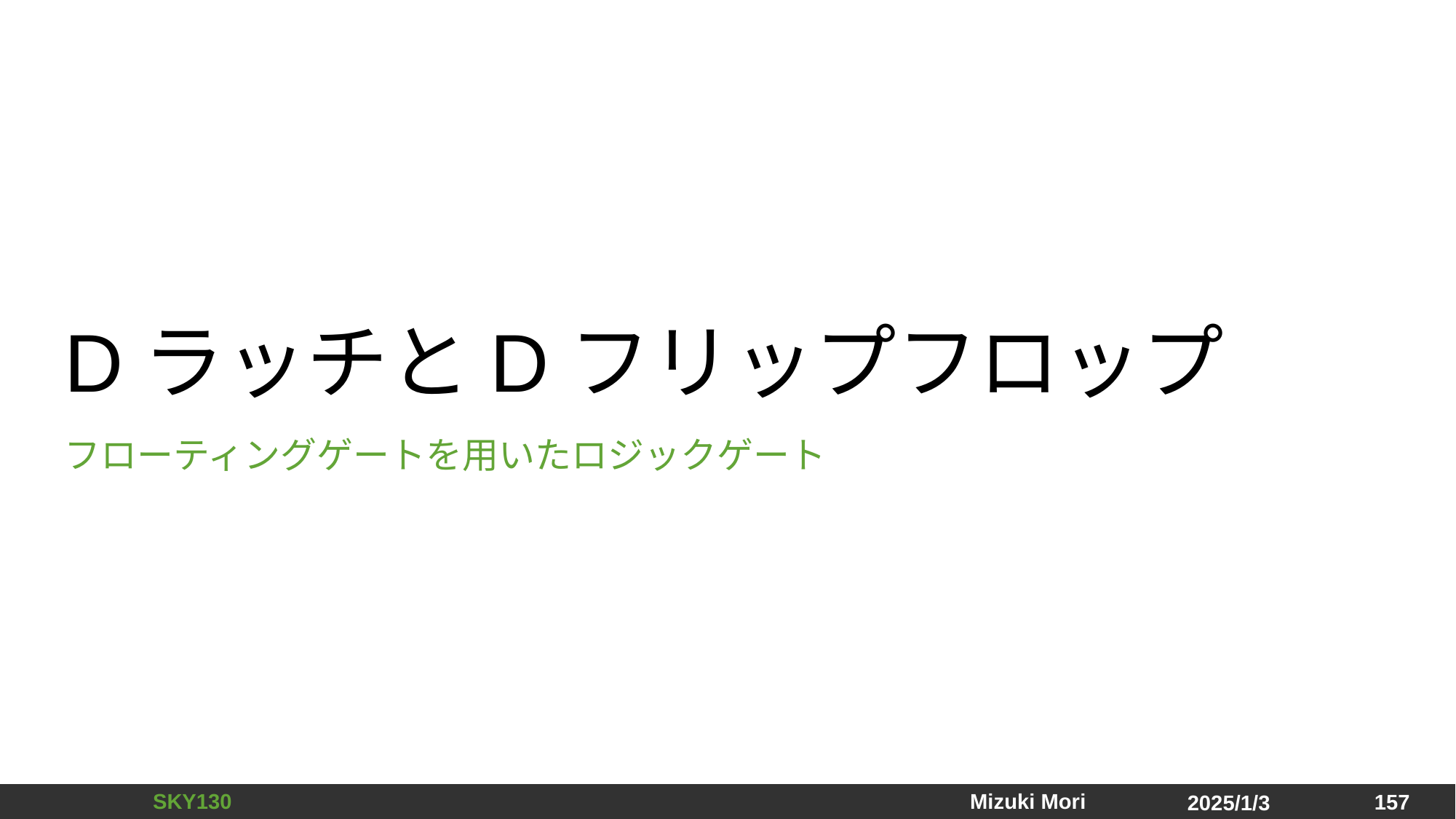

# DラッチとDフリップフロップ
フローティングゲートを用いたロジックゲート
157
2025/1/3